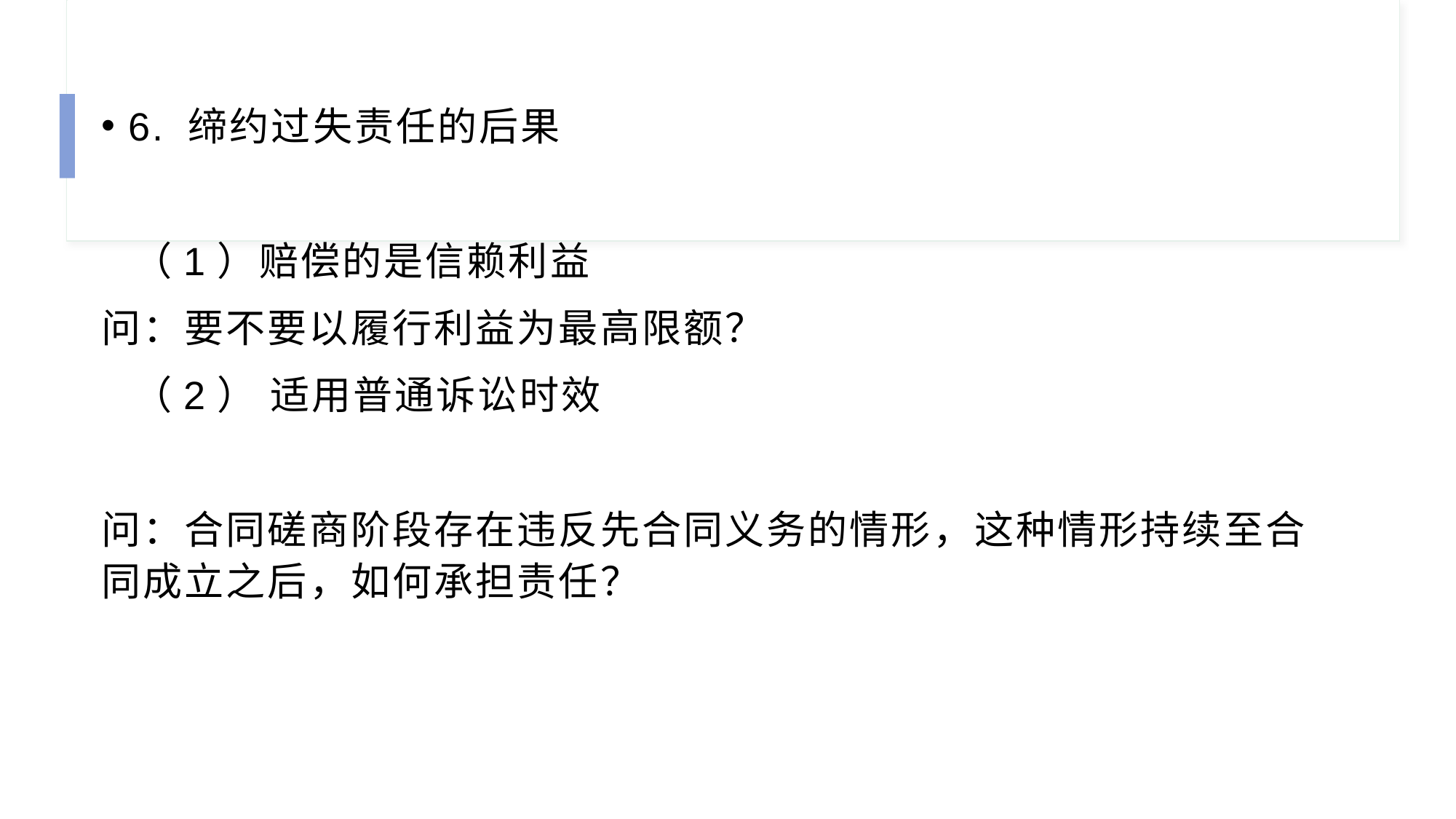

6. 缔约过失责任的后果

  （1）赔偿的是信赖利益
问：要不要以履行利益为最高限额？
  （2） 适用普通诉讼时效

问：合同磋商阶段存在违反先合同义务的情形，这种情形持续至合同成立之后，如何承担责任？